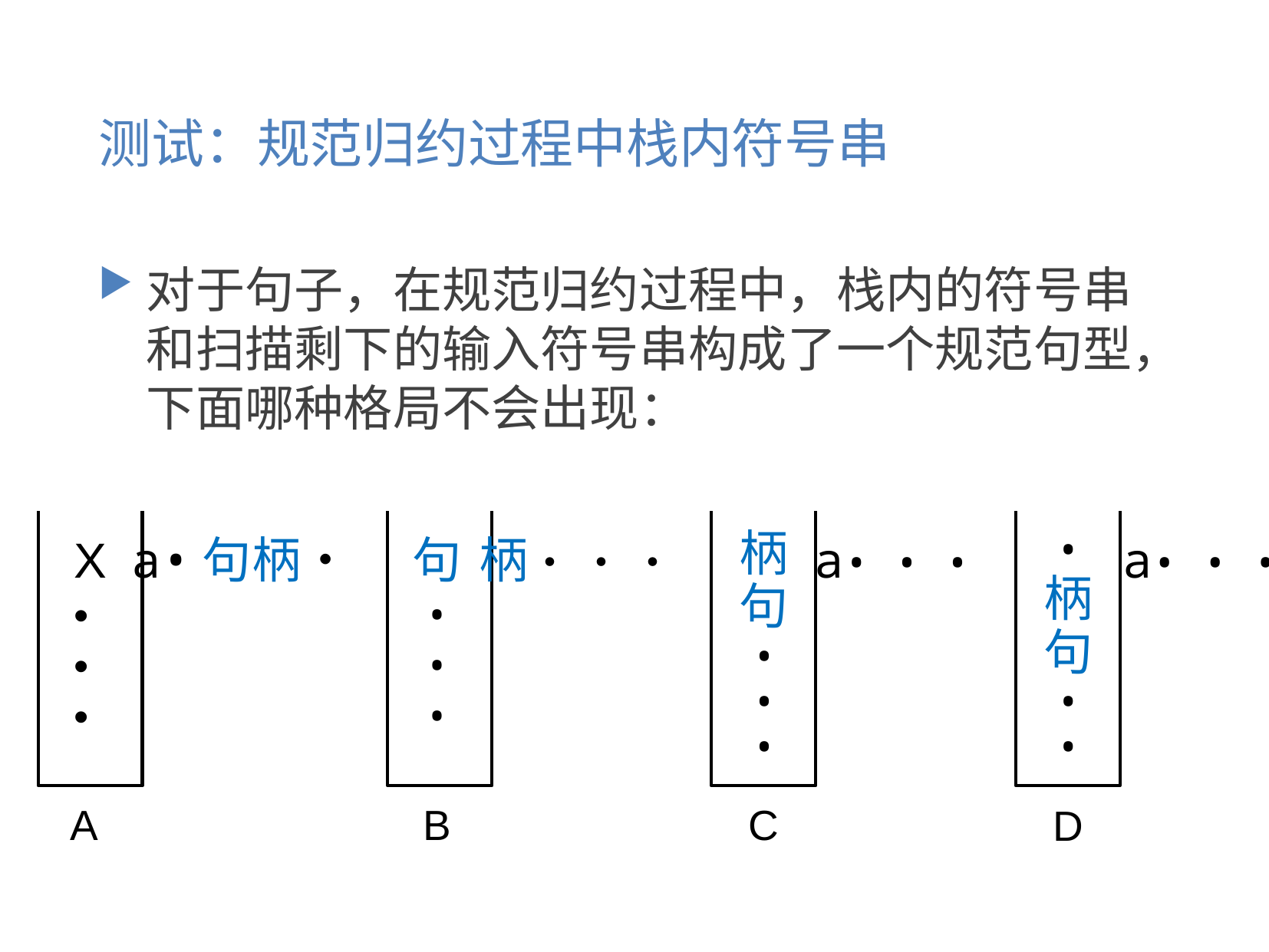

# 测试：规范归约过程中栈内符号串
对于句子，在规范归约过程中，栈内的符号串和扫描剩下的输入符号串构成了一个规范句型，下面哪种格局不会出现：

X
•
•
•
a•句柄•

A

句
•
•
•
柄• • •
B

柄
句
•
•
•
a• • •
C

•
柄
句
•
•
a• • •
D